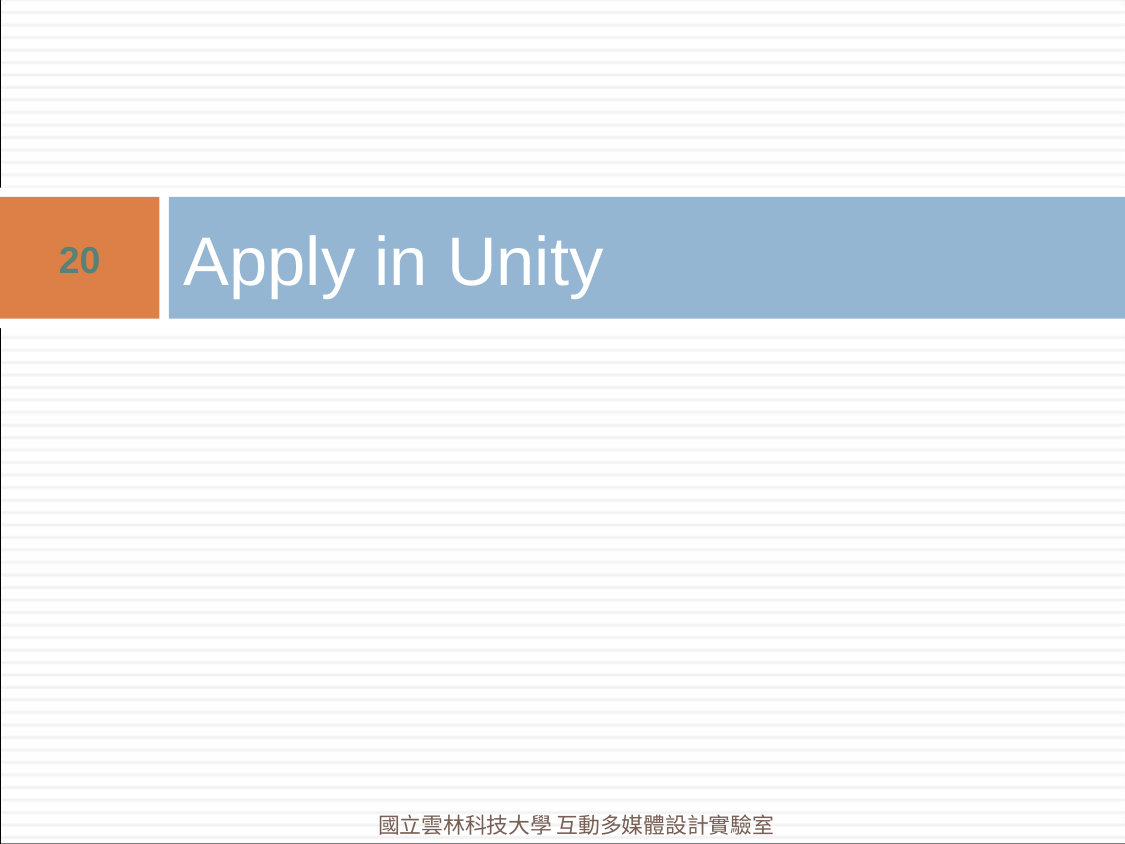

# Apply in Unity
20
國立雲林科技大學 互動多媒體設計實驗室